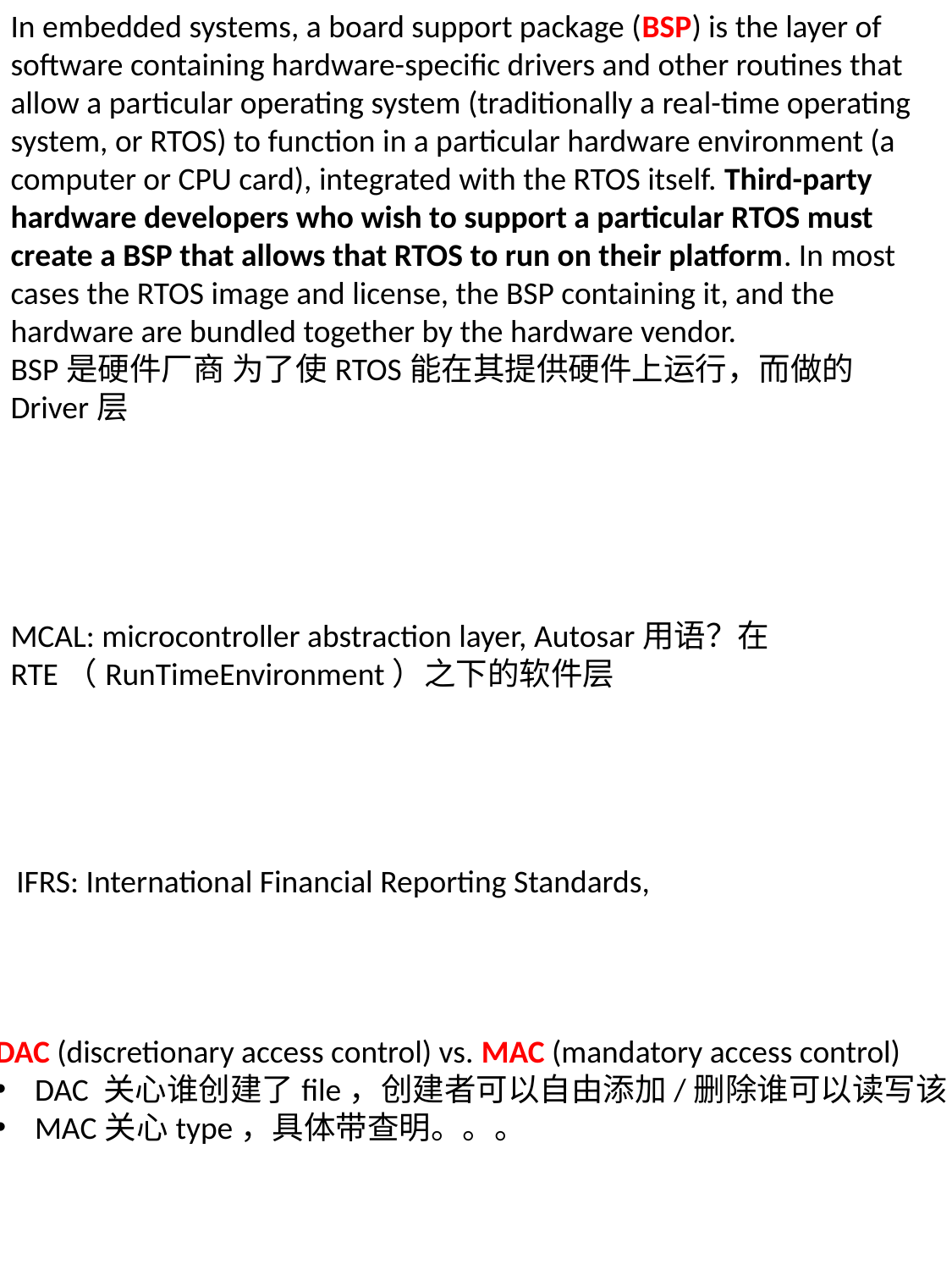

In embedded systems, a board support package (BSP) is the layer of software containing hardware-specific drivers and other routines that allow a particular operating system (traditionally a real-time operating system, or RTOS) to function in a particular hardware environment (a computer or CPU card), integrated with the RTOS itself. Third-party hardware developers who wish to support a particular RTOS must create a BSP that allows that RTOS to run on their platform. In most cases the RTOS image and license, the BSP containing it, and the hardware are bundled together by the hardware vendor.
BSP是硬件厂商 为了使RTOS能在其提供硬件上运行，而做的Driver层
MCAL: microcontroller abstraction layer, Autosar用语？在RTE（RunTimeEnvironment）之下的软件层
IFRS: International Financial Reporting Standards,
DAC (discretionary access control) vs. MAC (mandatory access control)
DAC 关心谁创建了file，创建者可以自由添加/删除谁可以读写该file
MAC关心type，具体带查明。。。